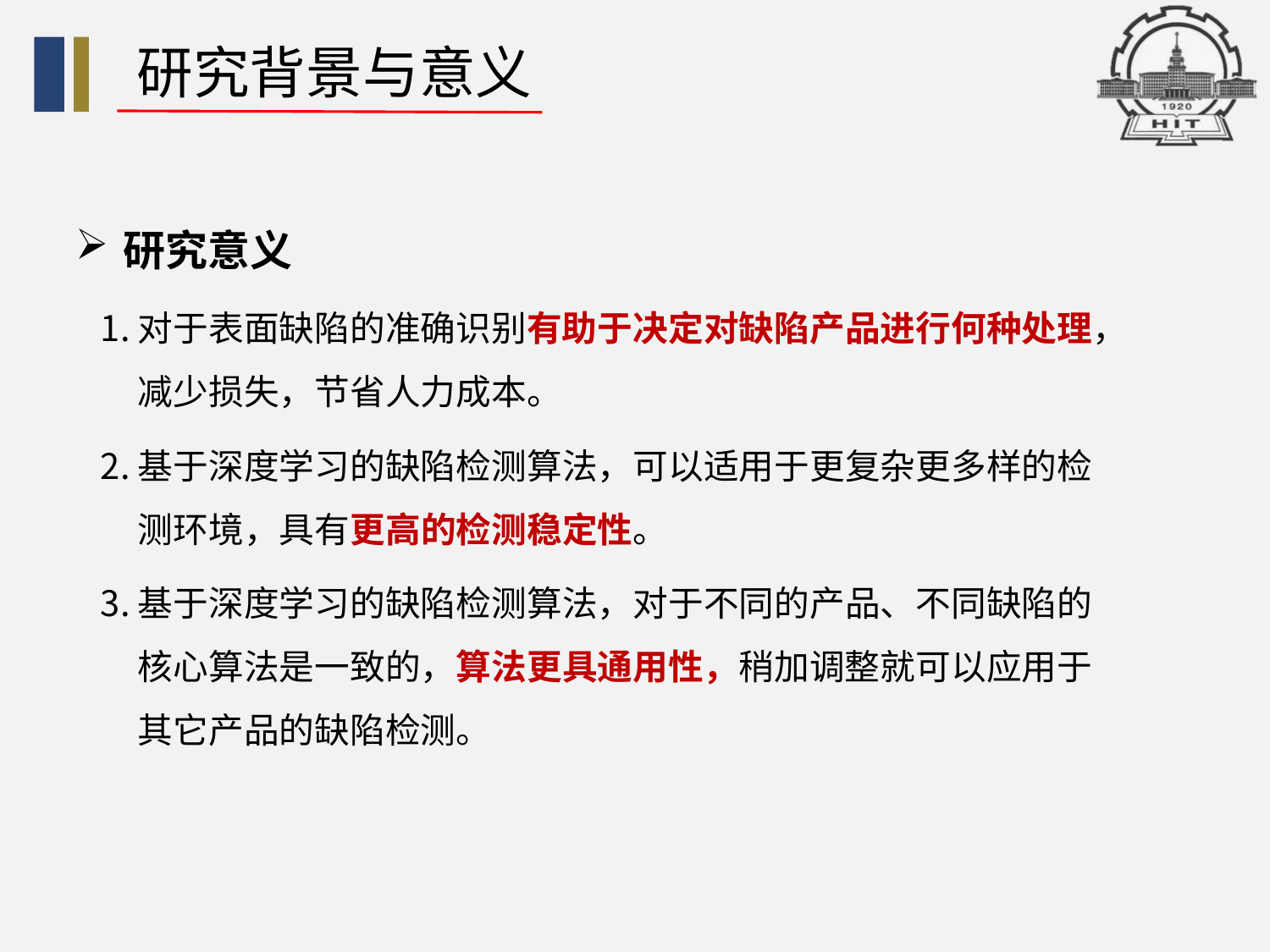

研究背景与意义
研究意义
对于表面缺陷的准确识别有助于决定对缺陷产品进行何种处理，减少损失，节省人力成本。
基于深度学习的缺陷检测算法，可以适用于更复杂更多样的检测环境，具有更高的检测稳定性。
基于深度学习的缺陷检测算法，对于不同的产品、不同缺陷的核心算法是一致的，算法更具通用性，稍加调整就可以应用于其它产品的缺陷检测。